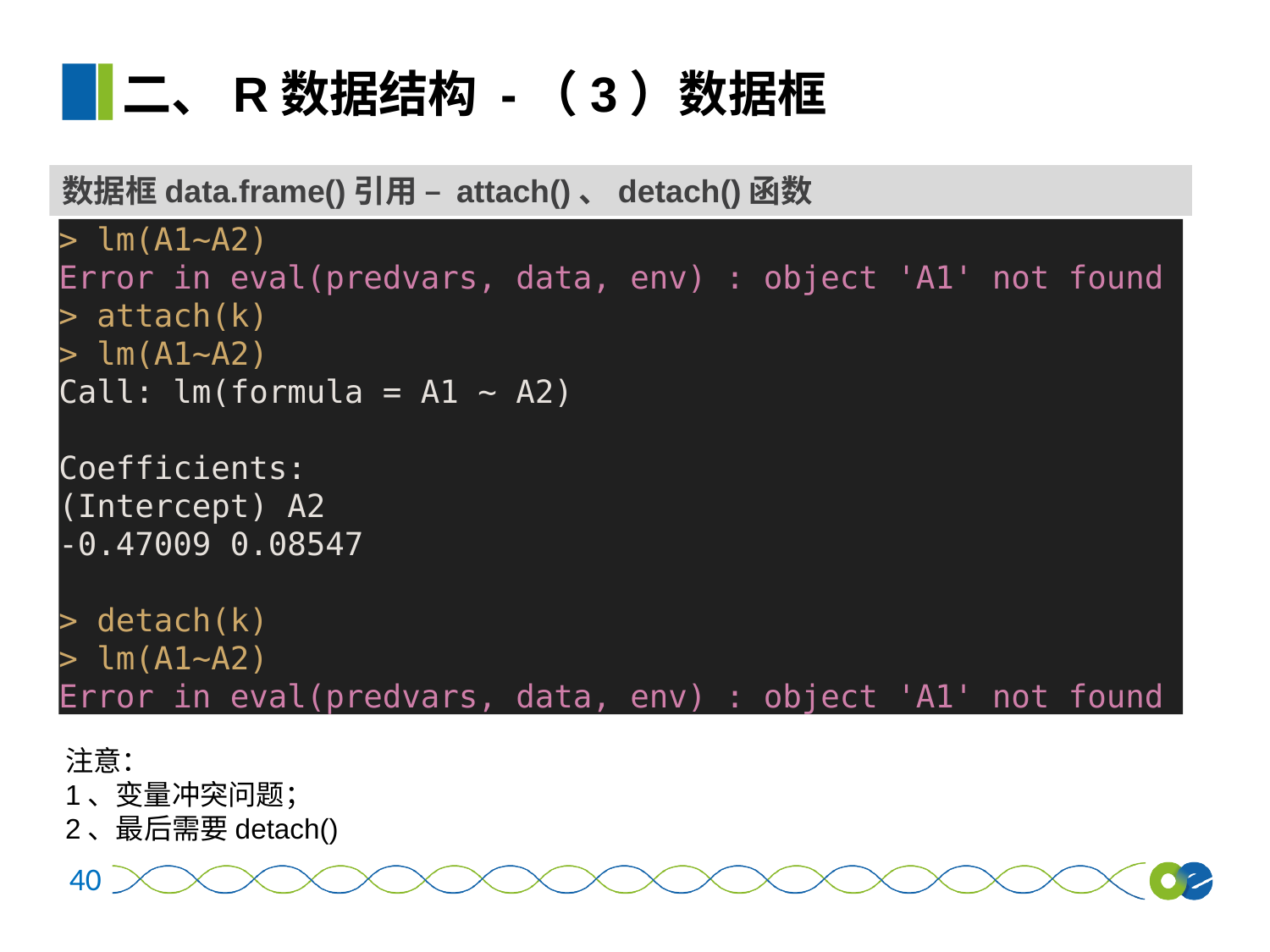

二、R数据结构 -（3）数据框
数据框data.frame()引用 – attach()、detach()函数
> lm(A1~A2)
Error in eval(predvars, data, env) : object 'A1' not found
> attach(k)
> lm(A1~A2)
Call: lm(formula = A1 ~ A2)

Coefficients:
(Intercept) A2
-0.47009 0.08547

> detach(k)
> lm(A1~A2)
Error in eval(predvars, data, env) : object 'A1' not found
注意：
1、变量冲突问题；
2、最后需要detach()
40